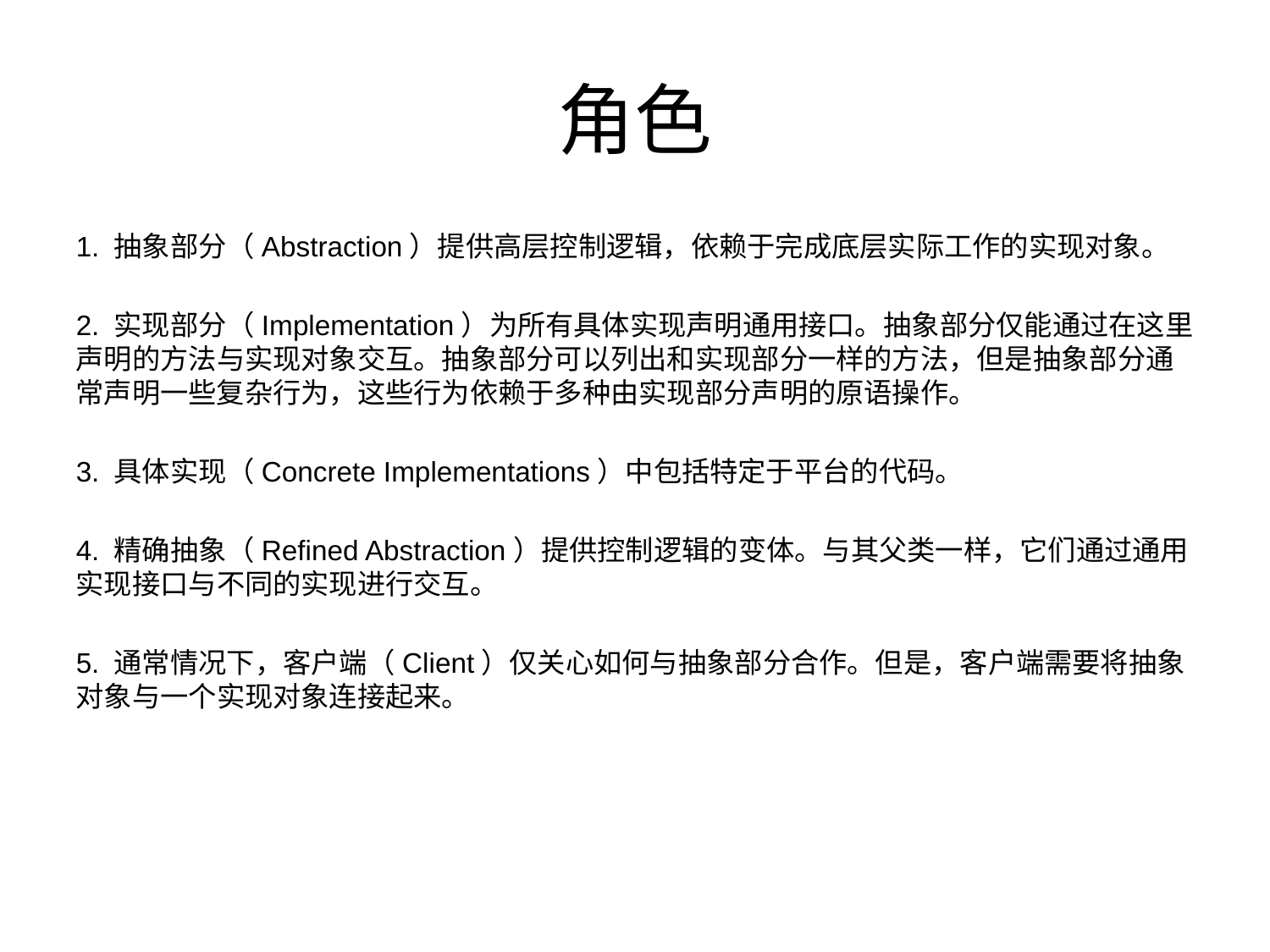

# 角色
1. 抽象部分（Abstraction）提供高层控制逻辑，依赖于完成底层实际工作的实现对象。

2. 实现部分（Implementation）为所有具体实现声明通用接口。抽象部分仅能通过在这里声明的方法与实现对象交互。抽象部分可以列出和实现部分一样的方法，但是抽象部分通常声明一些复杂行为，这些行为依赖于多种由实现部分声明的原语操作。

3. 具体实现（Concrete Implementations）中包括特定于平台的代码。

4. 精确抽象（Refined Abstraction）提供控制逻辑的变体。与其父类一样，它们通过通用实现接口与不同的实现进行交互。

5. 通常情况下，客户端（Client）仅关心如何与抽象部分合作。但是，客户端需要将抽象对象与一个实现对象连接起来。